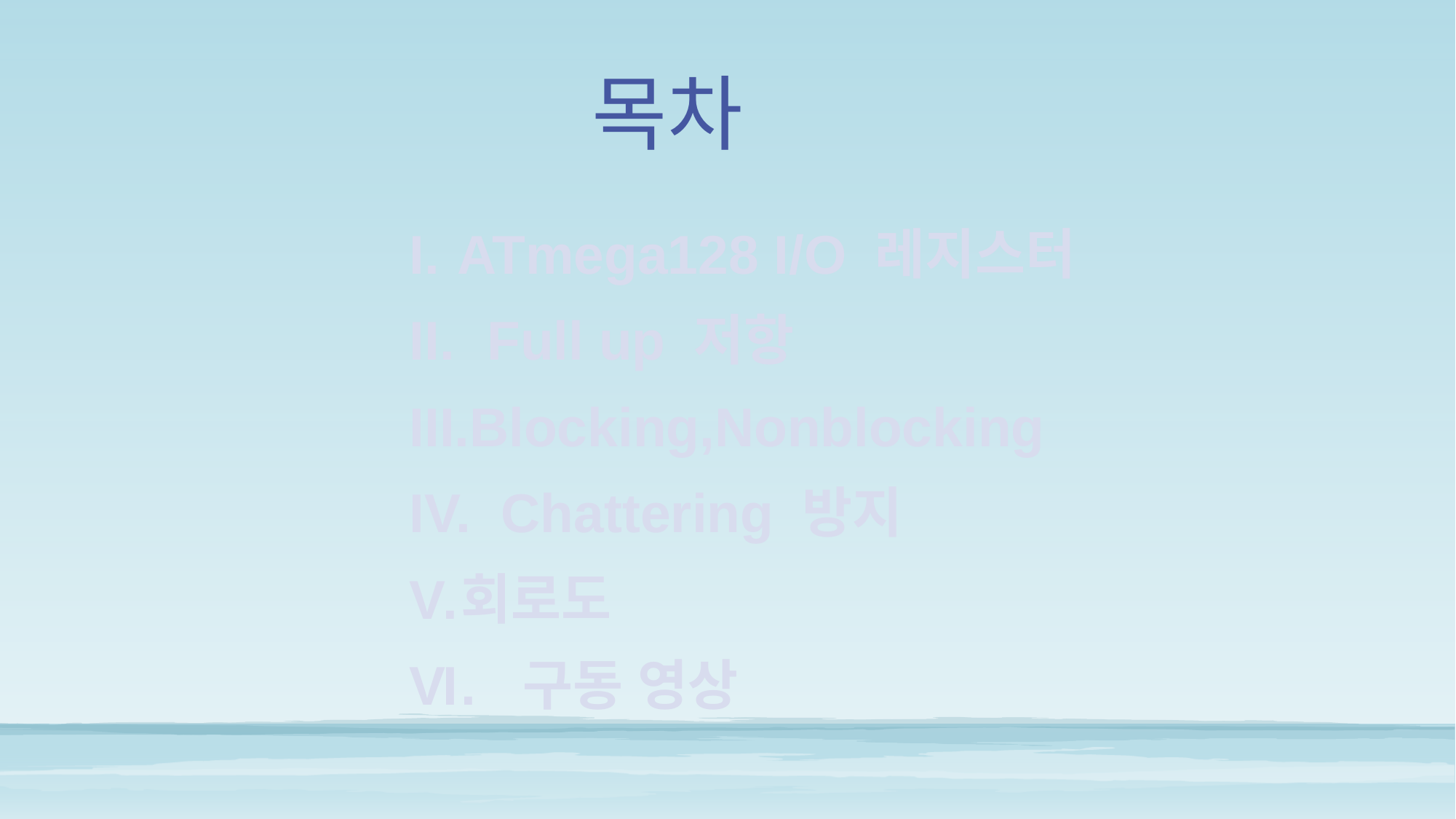

# 목차
ATmega128 I/O 레지스터
  Full up 저항
Blocking,Nonblocking
  Chattering 방지
회로도
  구동 영상